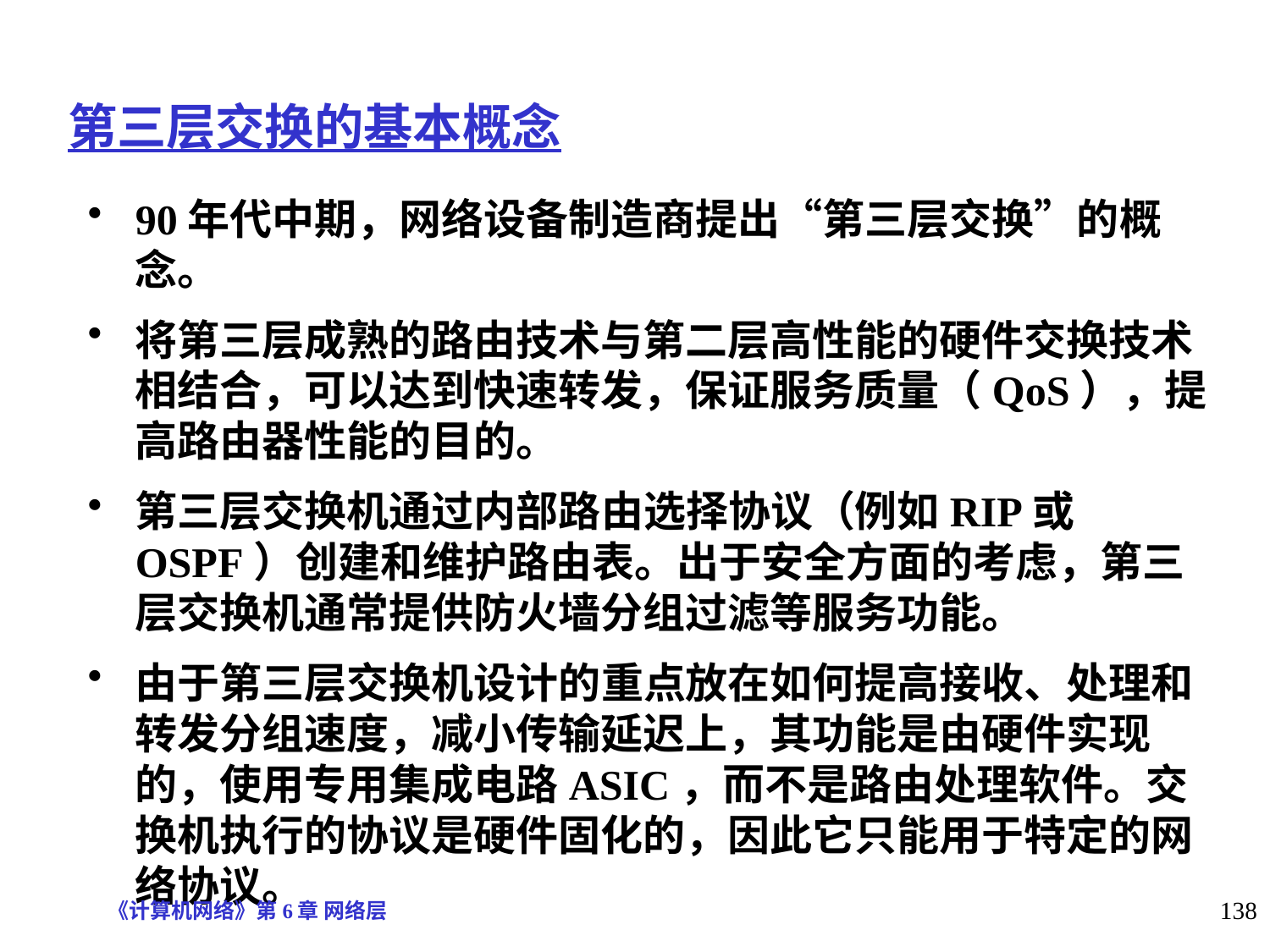

# 第三层交换的基本概念
90年代中期，网络设备制造商提出“第三层交换”的概念。
将第三层成熟的路由技术与第二层高性能的硬件交换技术相结合，可以达到快速转发，保证服务质量（QoS），提高路由器性能的目的。
第三层交换机通过内部路由选择协议（例如RIP或OSPF）创建和维护路由表。出于安全方面的考虑，第三层交换机通常提供防火墙分组过滤等服务功能。
由于第三层交换机设计的重点放在如何提高接收、处理和转发分组速度，减小传输延迟上，其功能是由硬件实现的，使用专用集成电路ASIC，而不是路由处理软件。交换机执行的协议是硬件固化的，因此它只能用于特定的网络协议。

《计算机网络》第6章 网络层
138